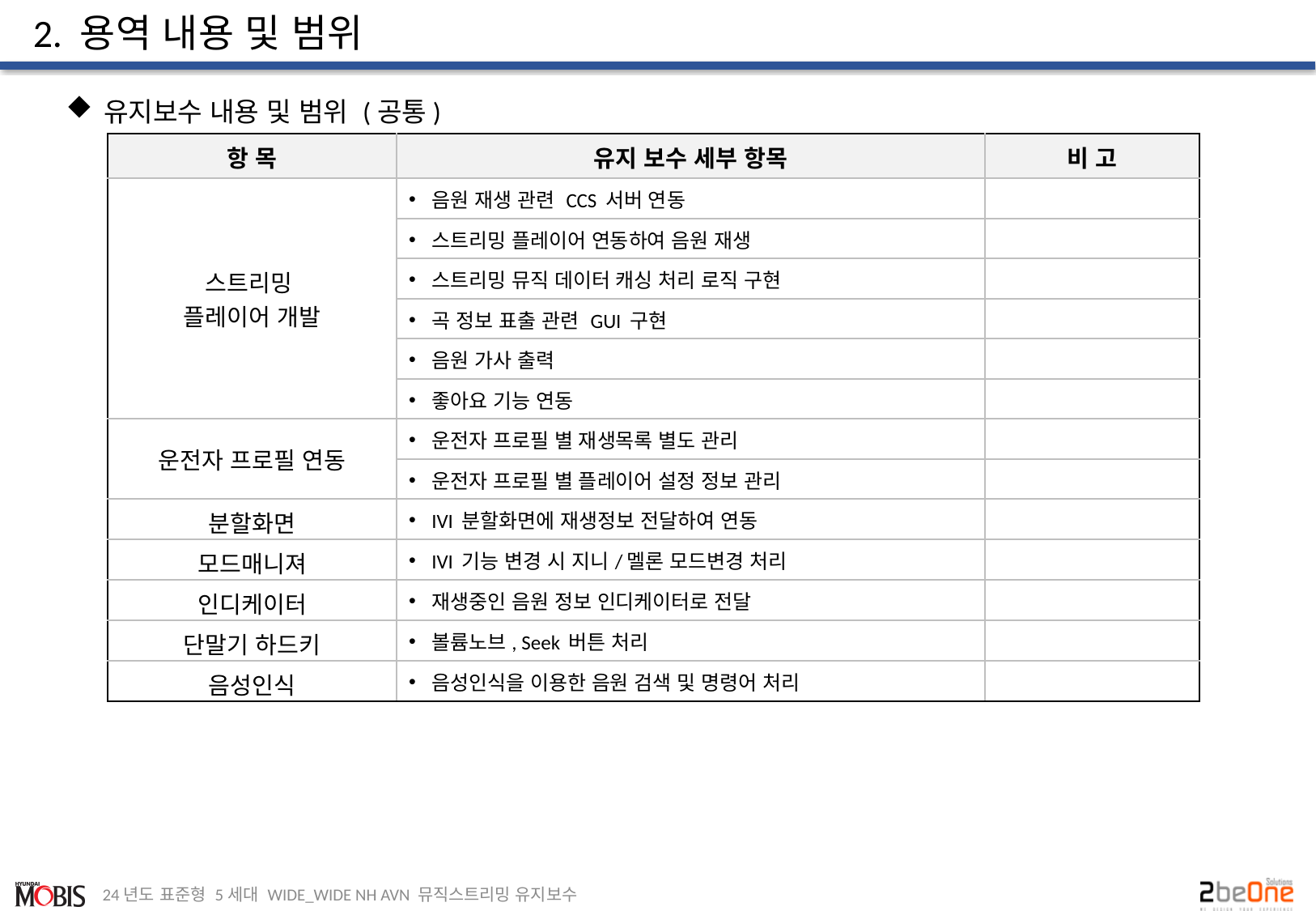

# 2. 용역 내용 및 범위
유지보수 내용 및 범위 (공통)
| 항 목 | 유지 보수 세부 항목 | 비 고 |
| --- | --- | --- |
| 스트리밍 플레이어 개발 | 음원 재생 관련 CCS 서버 연동 |  |
|  | 스트리밍 플레이어 연동하여 음원 재생 |  |
|  | 스트리밍 뮤직 데이터 캐싱 처리 로직 구현 |  |
|  | 곡 정보 표출 관련 GUI 구현 |  |
|  | 음원 가사 출력 |  |
|  | 좋아요 기능 연동 |  |
| 운전자 프로필 연동 | 운전자 프로필 별 재생목록 별도 관리 |  |
|  | 운전자 프로필 별 플레이어 설정 정보 관리 |  |
| 분할화면 | IVI 분할화면에 재생정보 전달하여 연동 |  |
| 모드매니져 | IVI 기능 변경 시 지니/멜론 모드변경 처리 |  |
| 인디케이터 | 재생중인 음원 정보 인디케이터로 전달 |  |
| 단말기 하드키 | 볼륨노브, Seek 버튼 처리 |  |
| 음성인식 | 음성인식을 이용한 음원 검색 및 명령어 처리 |  |
24년도 표준형 5세대 WIDE_WIDE NH AVN 뮤직스트리밍 유지보수